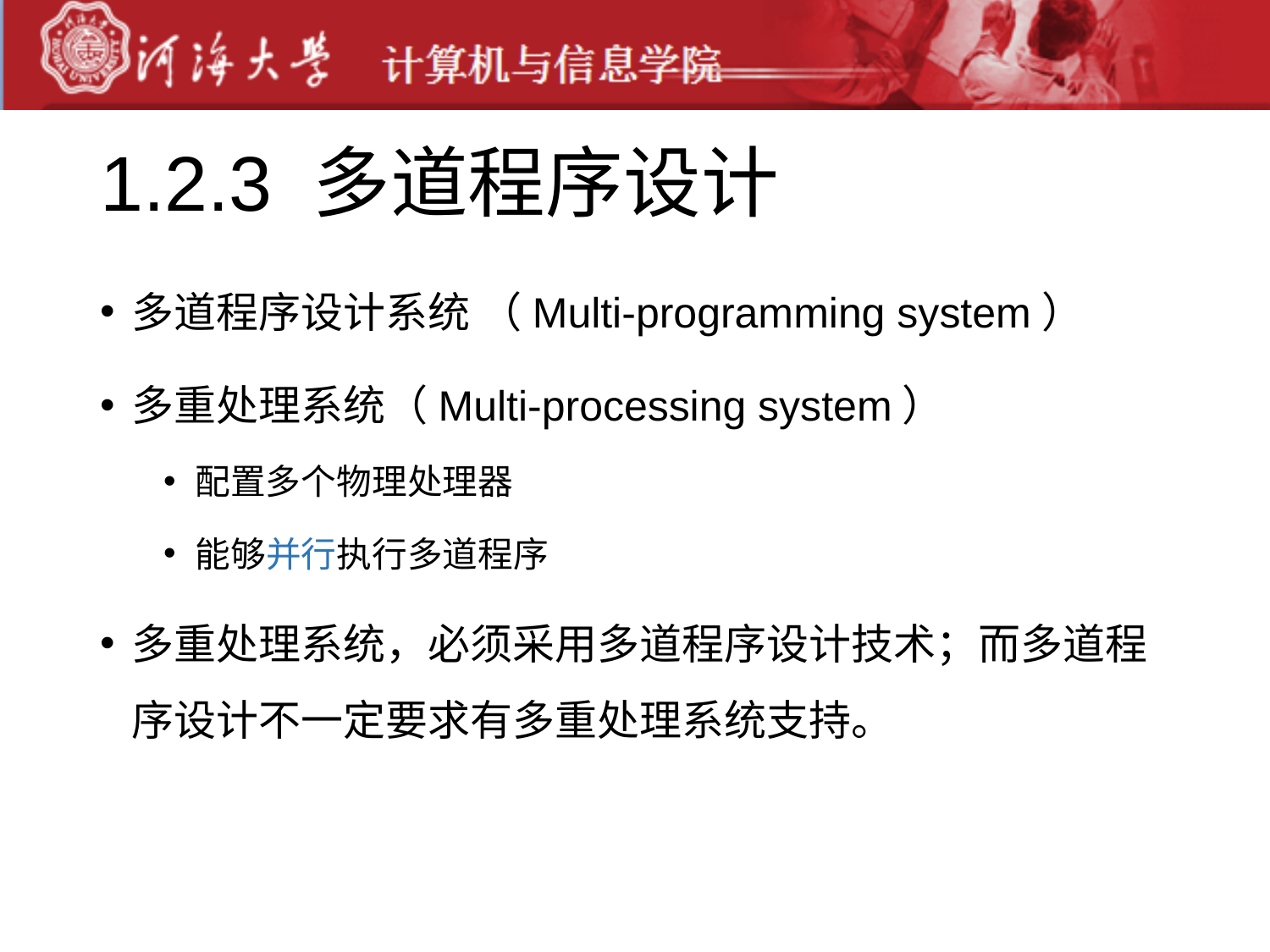

# 1.2.3 多道程序设计
多道程序设计系统 （Multi-programming system）
多重处理系统（Multi-processing system）
配置多个物理处理器
能够并行执行多道程序
多重处理系统，必须采用多道程序设计技术；而多道程序设计不一定要求有多重处理系统支持。